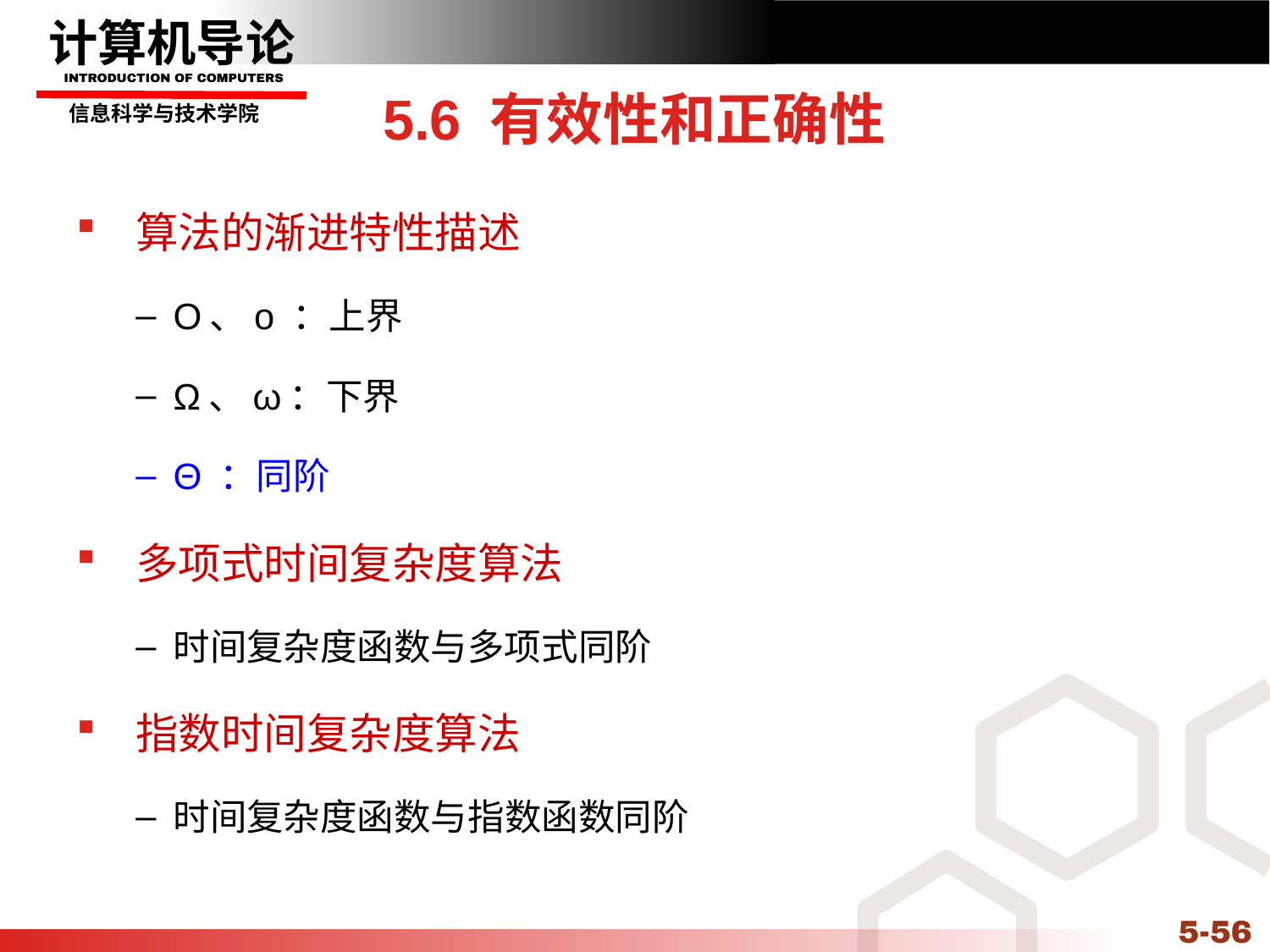

# 5.6 有效性和正确性
算法的渐进特性描述
O、o ：上界
Ω、ω：下界
Θ ：同阶
多项式时间复杂度算法
时间复杂度函数与多项式同阶
指数时间复杂度算法
时间复杂度函数与指数函数同阶
5-56